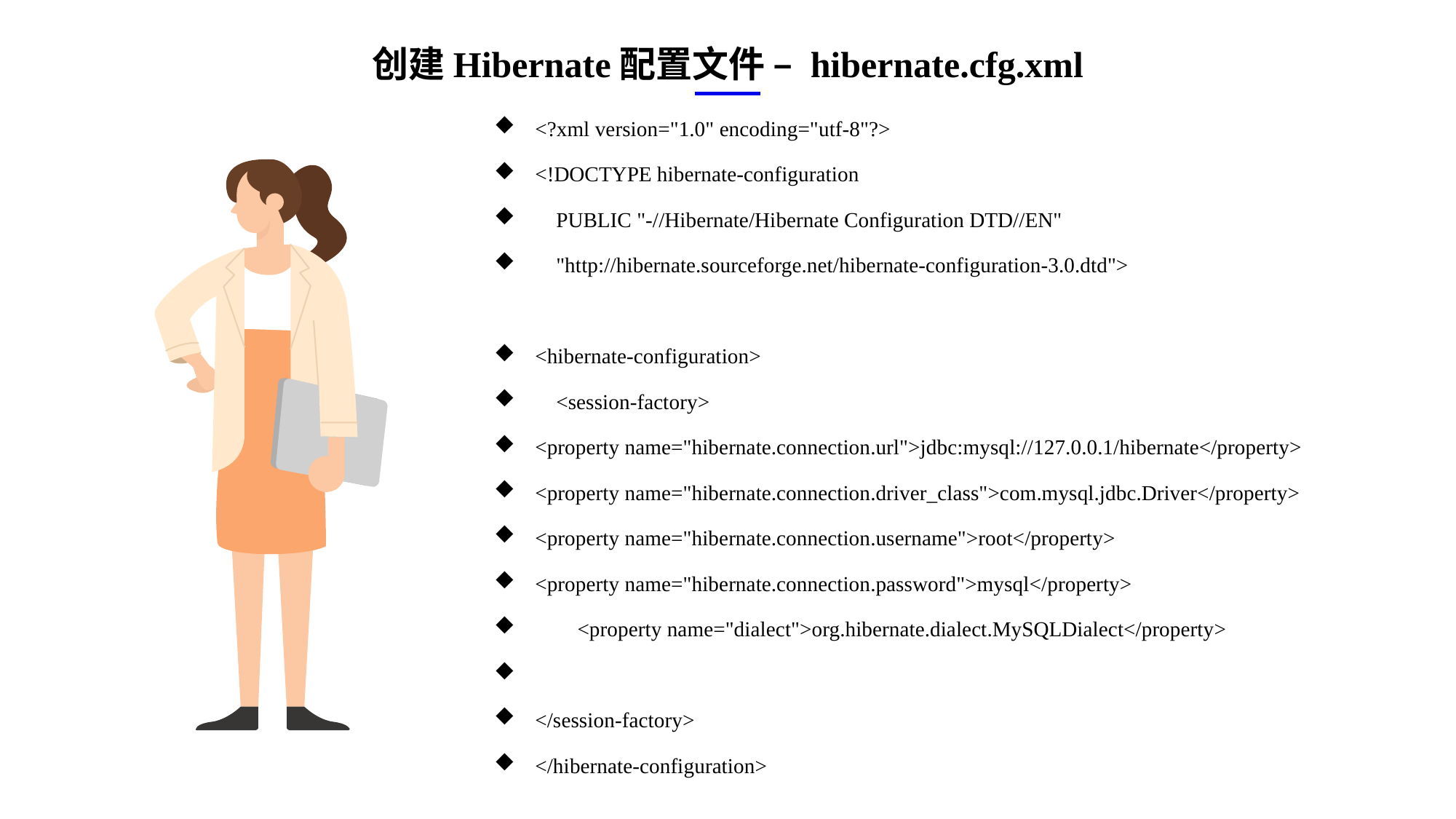

创建Hibernate配置文件 – hibernate.cfg.xml
<?xml version="1.0" encoding="utf-8"?>
<!DOCTYPE hibernate-configuration
    PUBLIC "-//Hibernate/Hibernate Configuration DTD//EN"
    "http://hibernate.sourceforge.net/hibernate-configuration-3.0.dtd">

<hibernate-configuration>
    <session-factory>
<property name="hibernate.connection.url">jdbc:mysql://127.0.0.1/hibernate</property>
<property name="hibernate.connection.driver_class">com.mysql.jdbc.Driver</property>
<property name="hibernate.connection.username">root</property>
<property name="hibernate.connection.password">mysql</property>
        <property name="dialect">org.hibernate.dialect.MySQLDialect</property>

</session-factory>
</hibernate-configuration>

e7d195523061f1c0ae0eb3eed39d2bcef4622b2499a05fe6567B54A876BEB457BD1EB8EBE9915191D1FA2E860D28D251AB291D9CBBDD28D4BD16020FD75D8281481517FC21E86E4C931520AFA1087E92E357E3DB373CA326F6F926B1A67F681E99E875FFD293B2C32B3919AE4D43F9436862A7DD54F9346DF3662D8AB7319030EF75D53FF682DE13